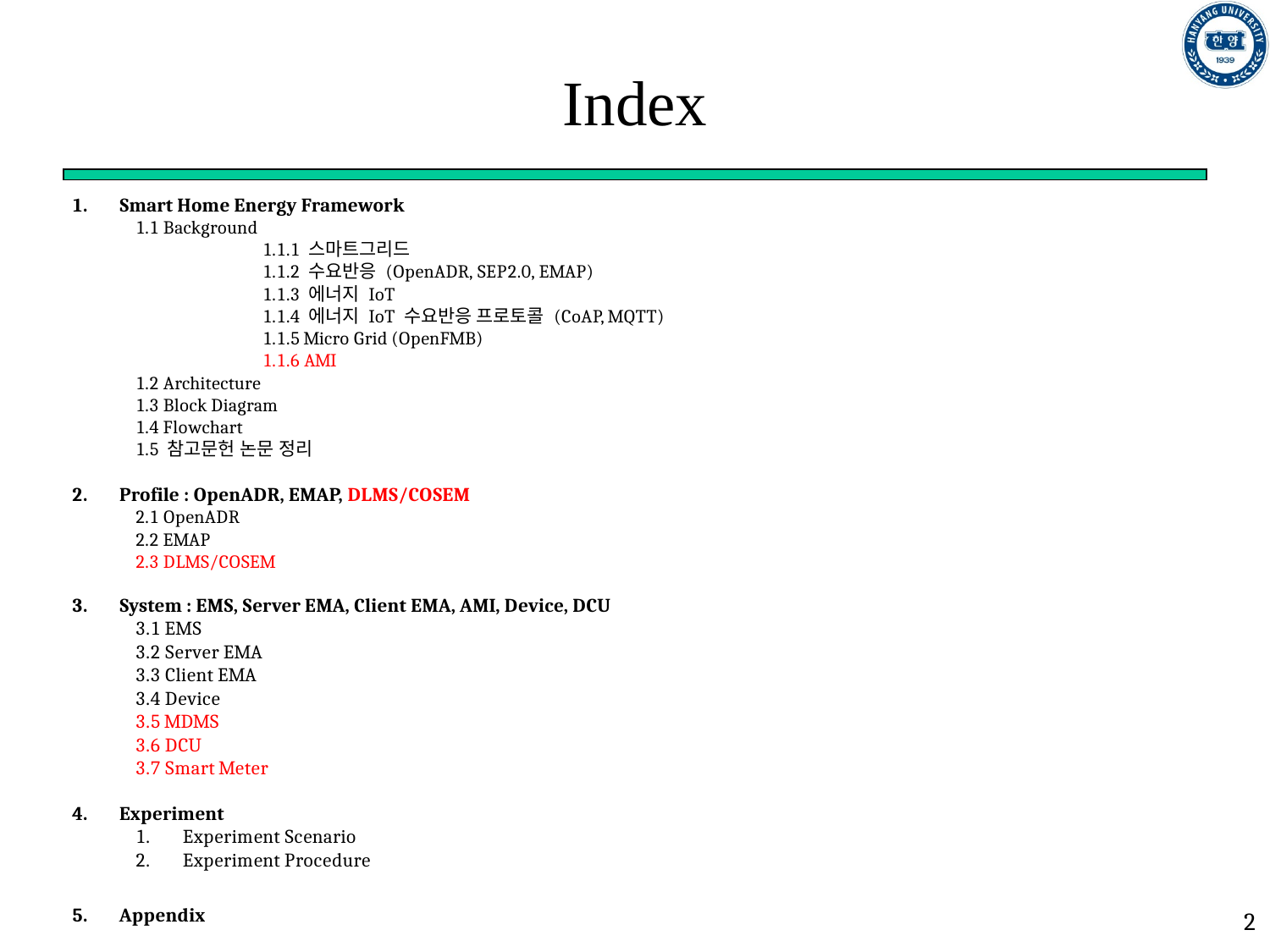

# Index
Smart Home Energy Framework
1.1 Background
	1.1.1 스마트그리드
	1.1.2 수요반응 (OpenADR, SEP2.0, EMAP)
	1.1.3 에너지 IoT
	1.1.4 에너지 IoT 수요반응 프로토콜 (CoAP, MQTT)
	1.1.5 Micro Grid (OpenFMB)
	1.1.6 AMI
1.2 Architecture
1.3 Block Diagram
1.4 Flowchart
1.5 참고문헌 논문 정리

Profile : OpenADR, EMAP, DLMS/COSEM
2.1 OpenADR
2.2 EMAP
2.3 DLMS/COSEM

System : EMS, Server EMA, Client EMA, AMI, Device, DCU
3.1 EMS
3.2 Server EMA
3.3 Client EMA
3.4 Device
3.5 MDMS
3.6 DCU
3.7 Smart Meter

Experiment
Experiment Scenario
Experiment Procedure

Appendix
2